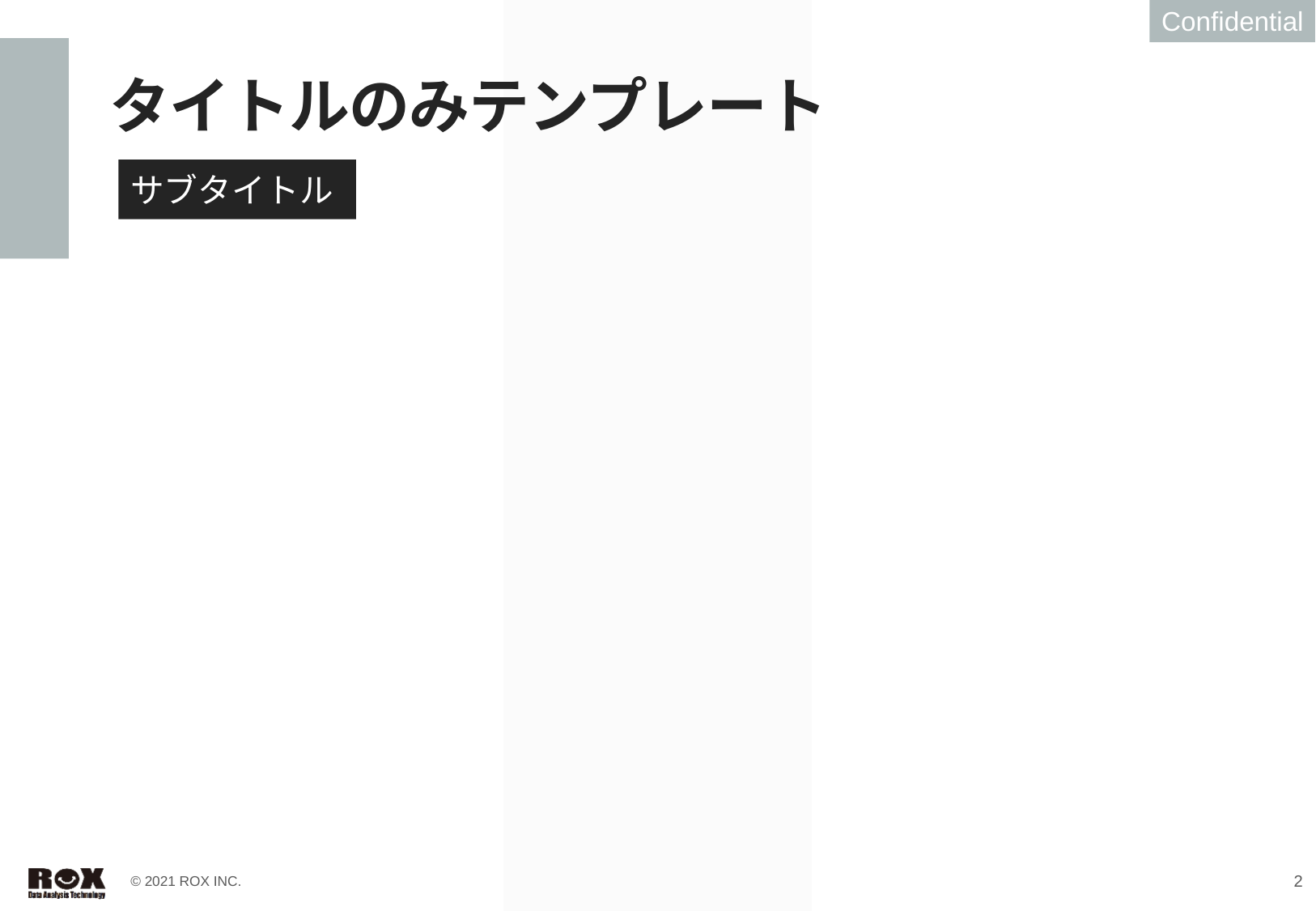

# タイトルのみテンプレート
Confidential
サブタイトル

© 2021 ROX inc.
2